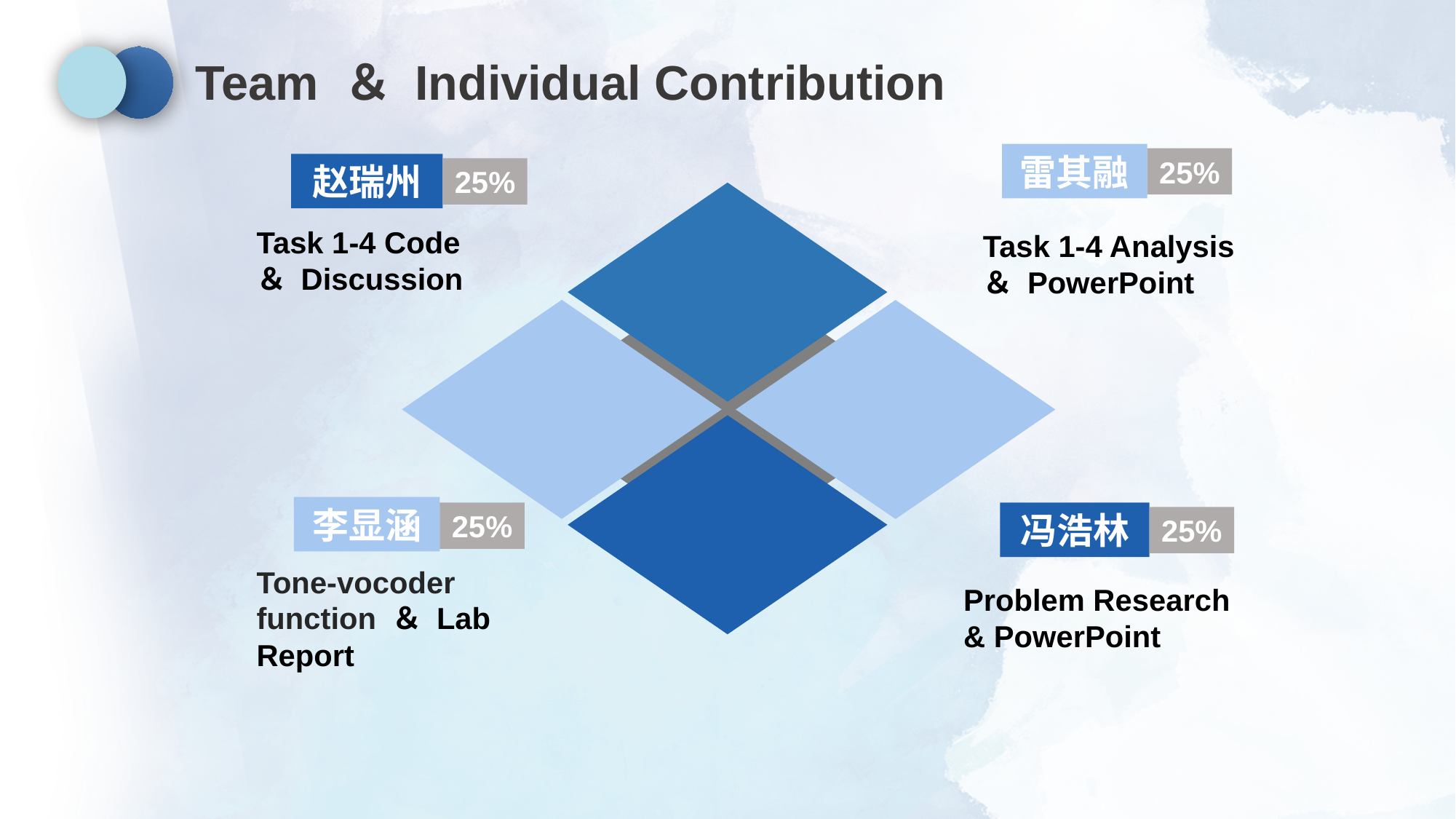

Team ＆ Individual Contribution
雷其融
25%
赵瑞州
25%

Task 1-4 Code ＆ Discussion
Task 1-4 Analysis ＆ PowerPoint

李显涵
25%
冯浩林
25%
Tone-vocoder function ＆ Lab Report
Problem Research & PowerPoint